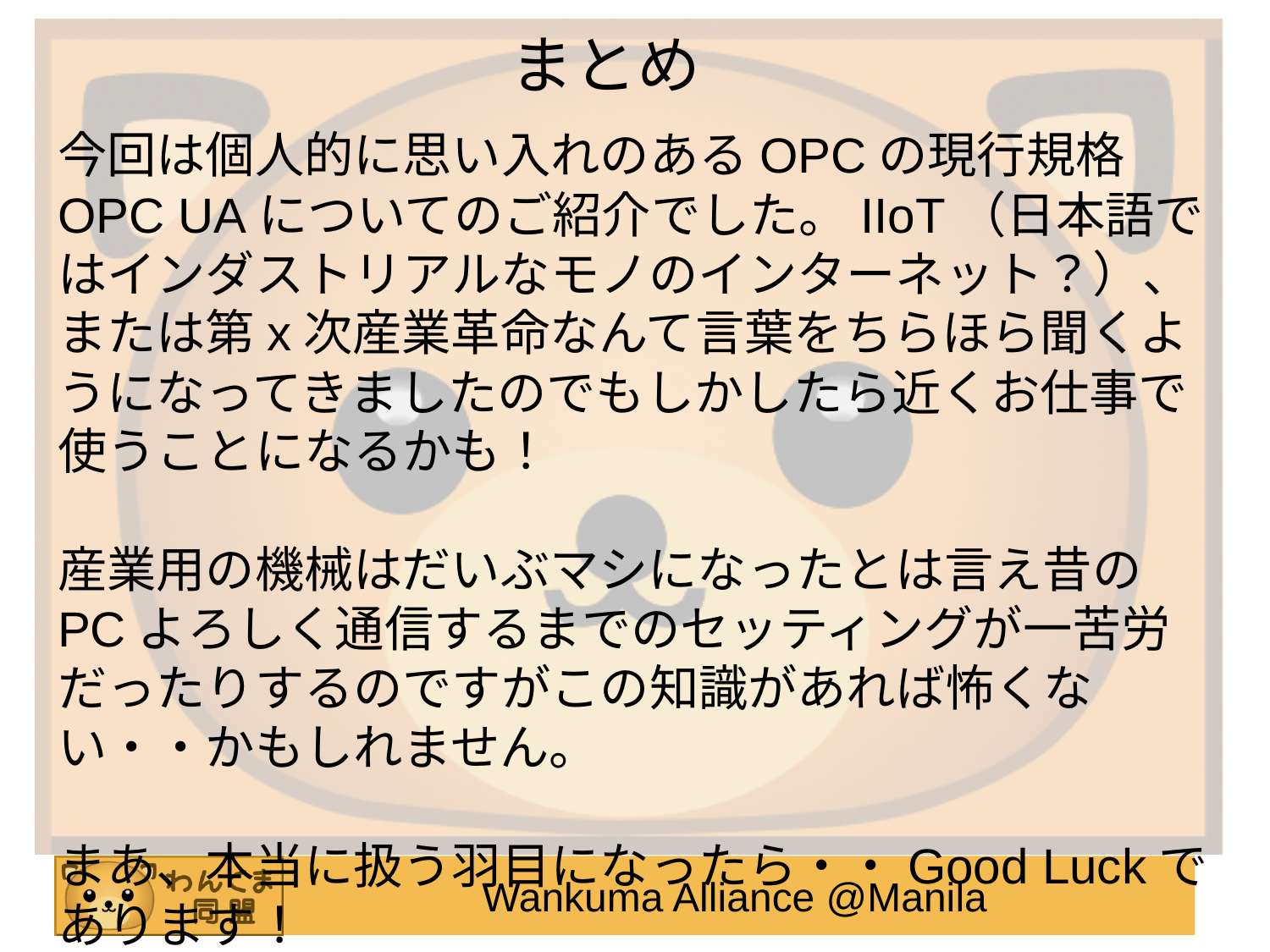

まとめ
今回は個人的に思い入れのあるOPCの現行規格OPC UAについてのご紹介でした。IIoT（日本語ではインダストリアルなモノのインターネット？）、または第x次産業革命なんて言葉をちらほら聞くようになってきましたのでもしかしたら近くお仕事で使うことになるかも！

産業用の機械はだいぶマシになったとは言え昔のPCよろしく通信するまでのセッティングが一苦労だったりするのですがこの知識があれば怖くない・・かもしれません。

まあ、本当に扱う羽目になったら・・Good Luckであります！